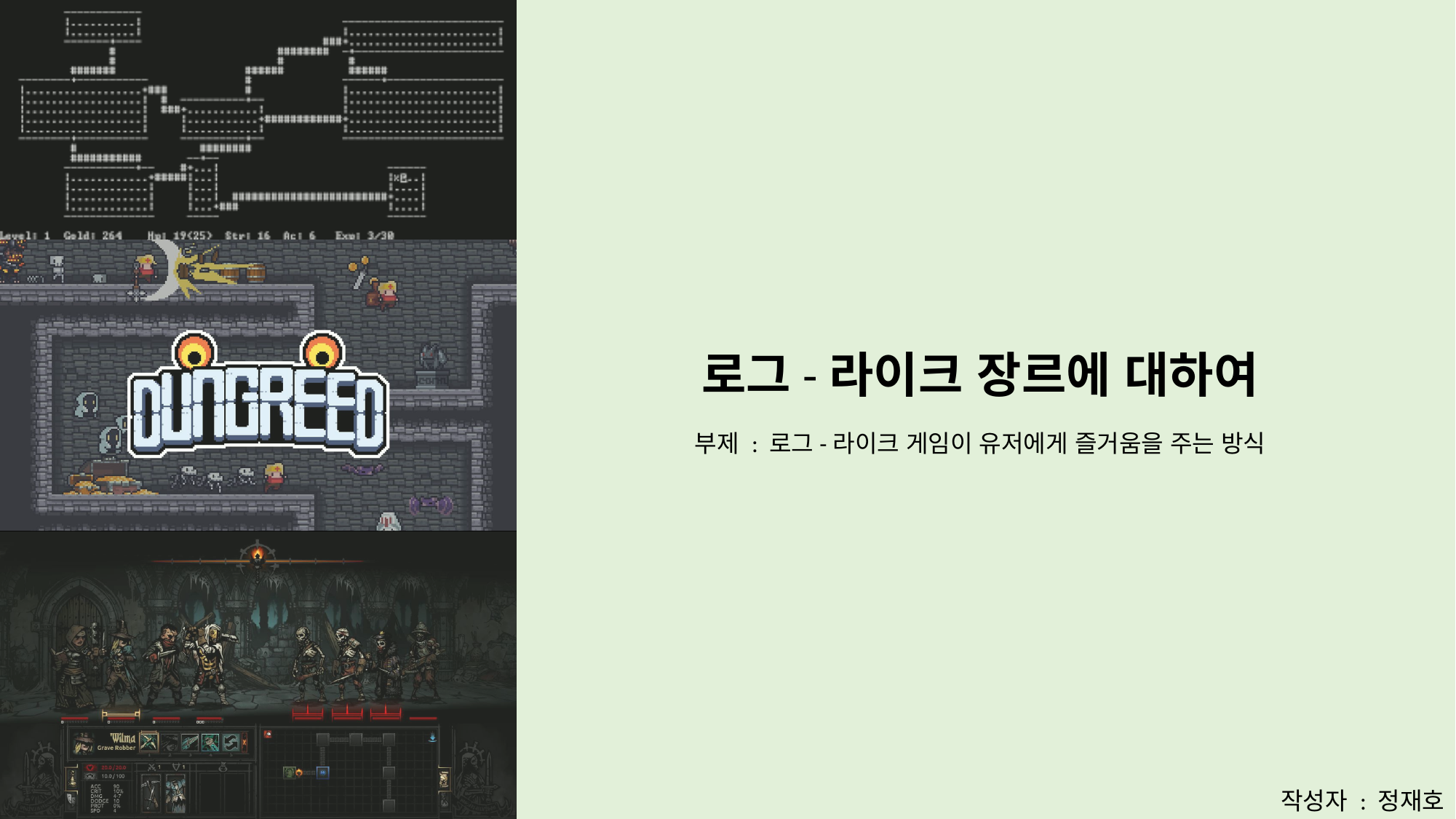

발표가 중간 중간 너무 급하게 진행 된다.  텐션을 올리는 것이 발표에 오히려 방해가 되고 있음.
정보와 분석이 구분이 잘 되지 않는다. 정보와 분석을 박스나 글머리 기호, 소제목 등으로 구분해서 표기 할  것!
글머리 기호가 어떤 용도인지 구분이 안 된다.
내용이 우선인데 페이지 정리에  비중을 너무 많이 두고 있었는데 이제는 꾸미 는 것에 시간이 들어간 것 같다.
현재는 미완성이지만 가장 마지막 페이지에는 전체 페이지를 목차를 기준으로 표를 만들고 그것을 통하여 전체 내용을 한번 더 정리해 주라고 얘기 한 것을 일단 받아드리고 그 이후에 자신의 방식으로 정리해야 한다.
# 로그-라이크 장르에 대하여
부제 : 로그-라이크 게임이 유저에게 즐거움을 주는 방식
작성자 : 정재호